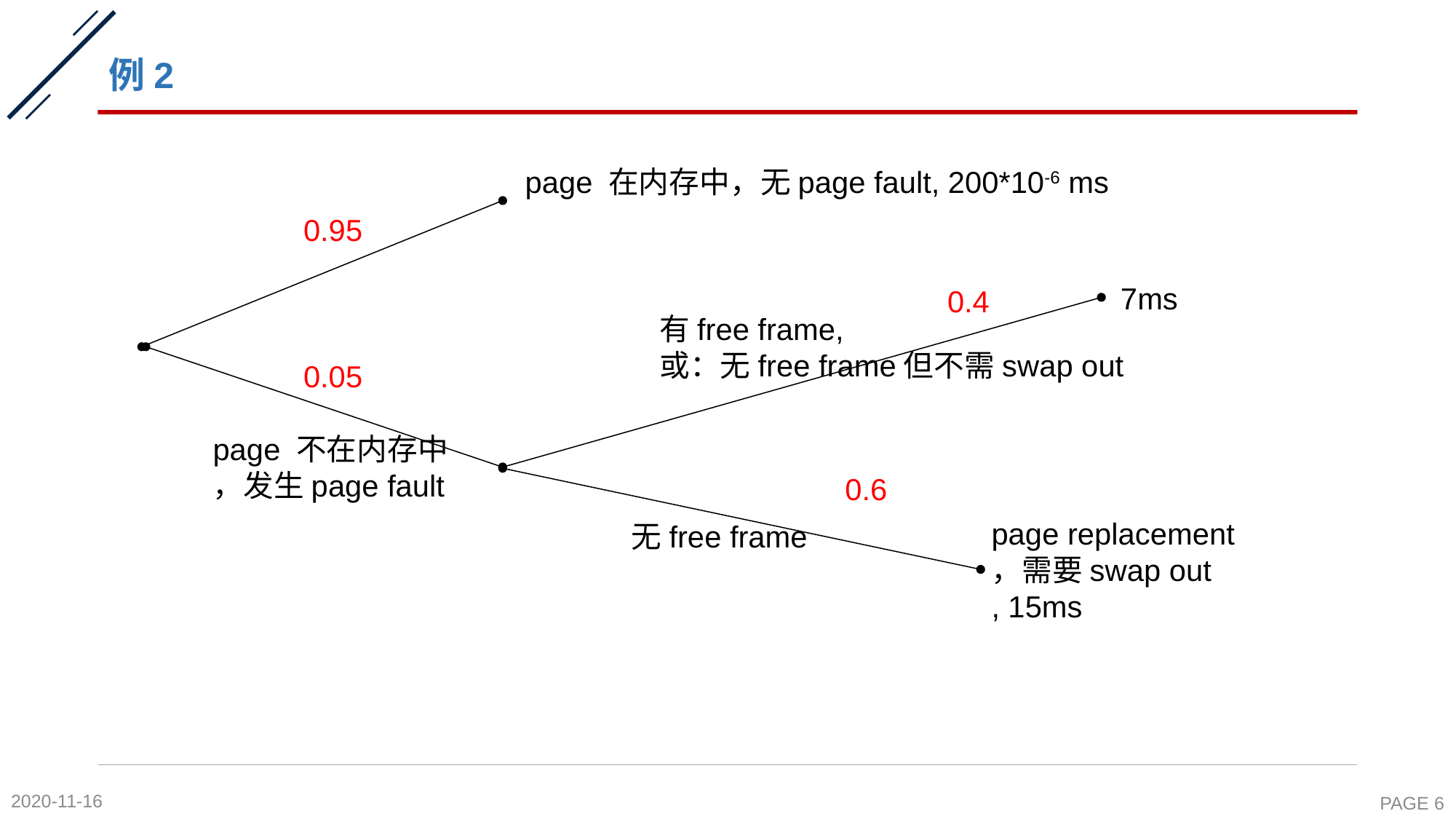

# 例2
page 在内存中，无page fault, 200*10-6 ms
0.95
 7ms
0.4
有free frame,
或：无free frame但不需swap out
0.05
page 不在内存中
，发生page fault
0.6
page replacement
，需要swap out
, 15ms
无free frame
2020-11-16
PAGE 6